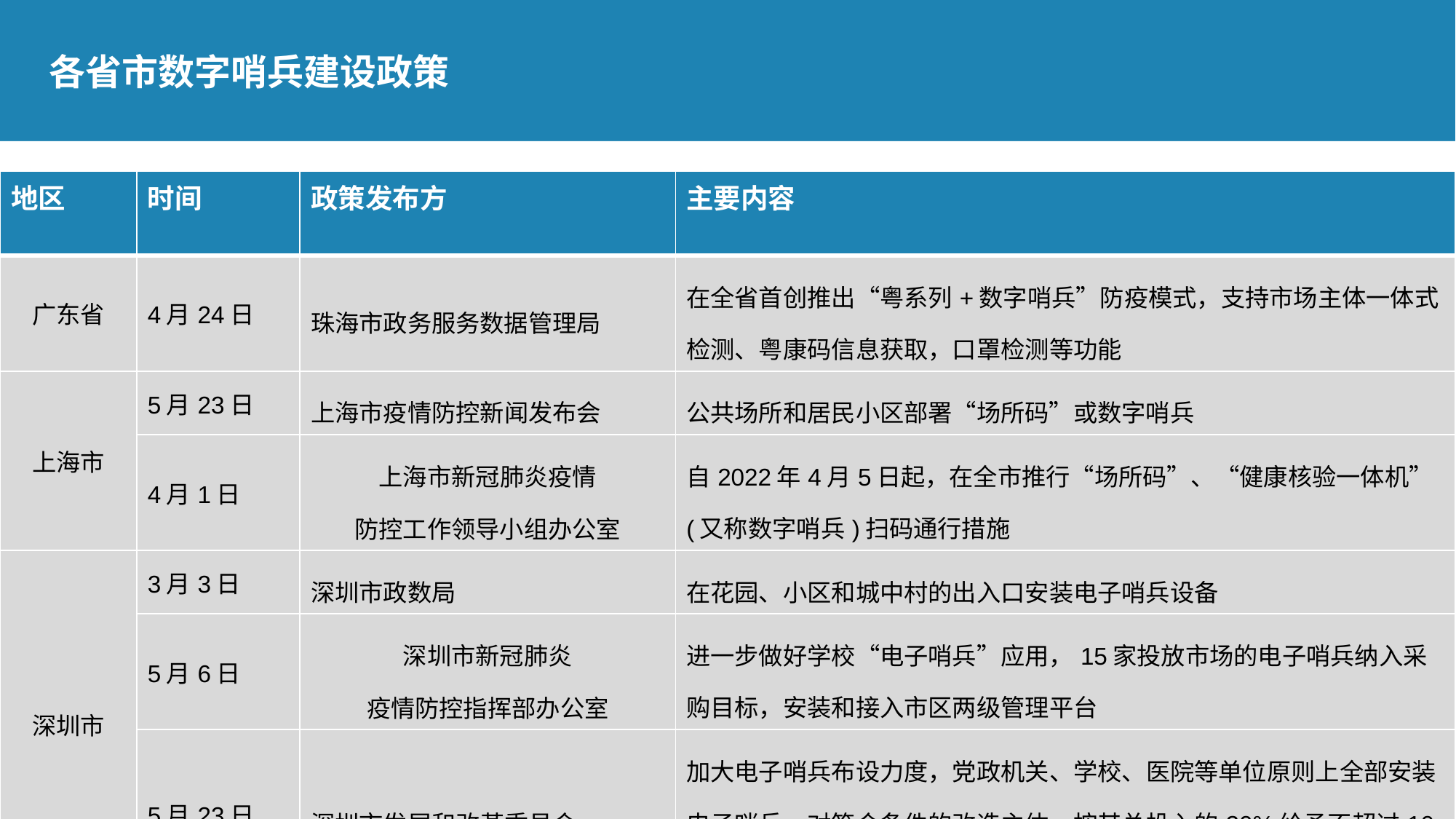

各省市数字哨兵建设政策
| 地区 | 时间 | 政策发布方 | 主要内容 |
| --- | --- | --- | --- |
| 广东省 | 4月24日 | 珠海市政务服务数据管理局 | 在全省首创推出“粤系列+数字哨兵”防疫模式，支持市场主体一体式检测、粤康码信息获取，口罩检测等功能 |
| 上海市 | 5月23日 | 上海市疫情防控新闻发布会 | 公共场所和居民小区部署“场所码”或数字哨兵 |
|  | 4月1日 | 上海市新冠肺炎疫情 防控工作领导小组办公室 | 自2022年4月5日起，在全市推行“场所码”、“健康核验一体机”(又称数字哨兵)扫码通行措施 |
| 深圳市 | 3月3日 | 深圳市政数局 | 在花园、小区和城中村的出入口安装电子哨兵设备 |
|  | 5月6日 | 深圳市新冠肺炎 疫情防控指挥部办公室 | 进一步做好学校“电子哨兵”应用，15家投放市场的电子哨兵纳入采购目标，安装和接入市区两级管理平台 |
|  | 5月23日 | 深圳市发展和改革委员会 | 加大电子哨兵布设力度，党政机关、学校、医院等单位原则上全部安装电子哨兵。对符合条件的改造主体，按其总投入的20%给予不超过10万元补贴 |